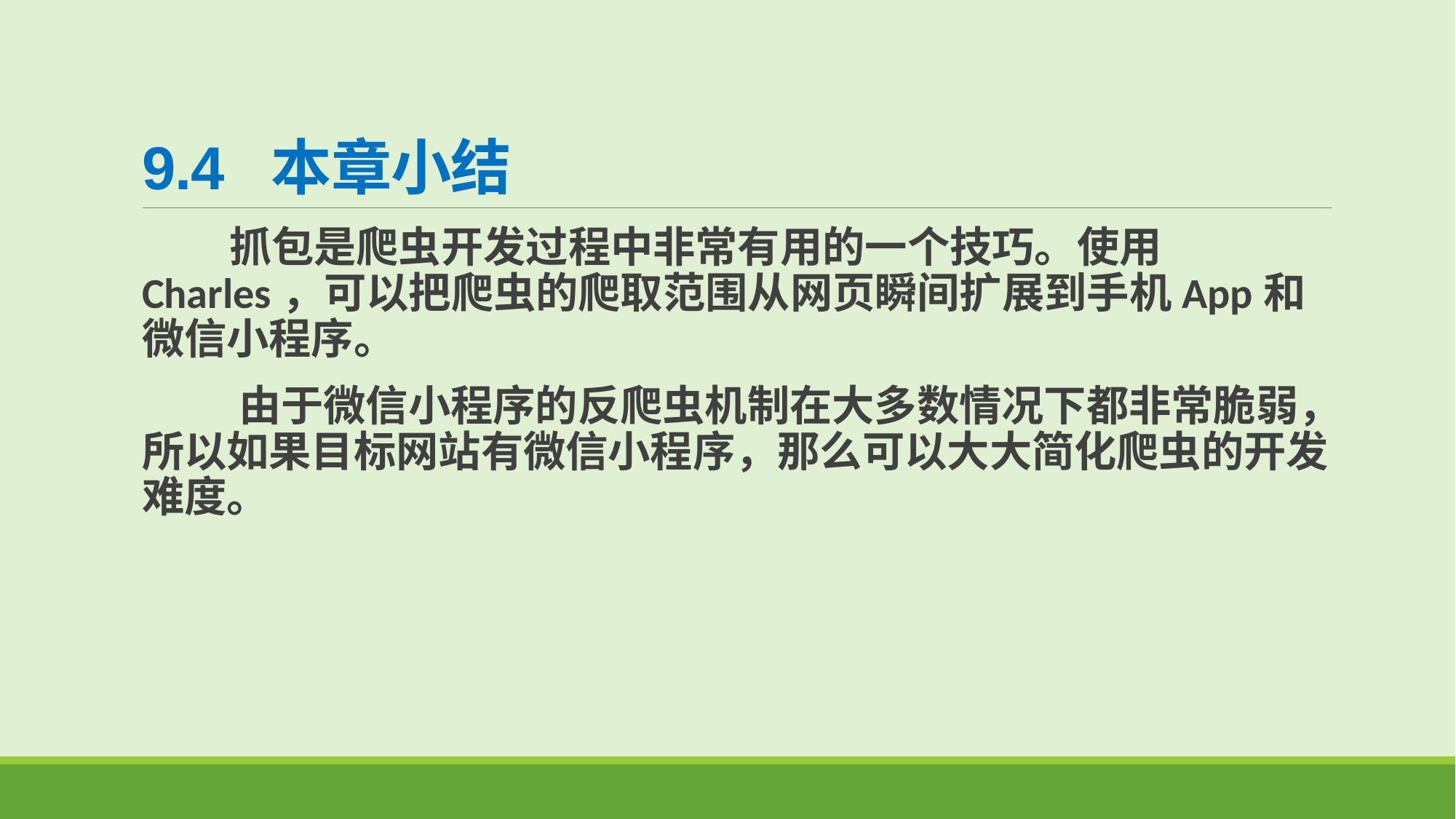

# 9.4  本章小结
        抓包是爬虫开发过程中非常有用的一个技巧。使用Charles，可以把爬虫的爬取范围从网页瞬间扩展到手机App和微信小程序。
         由于微信小程序的反爬虫机制在大多数情况下都非常脆弱，所以如果目标网站有微信小程序，那么可以大大简化爬虫的开发难度。